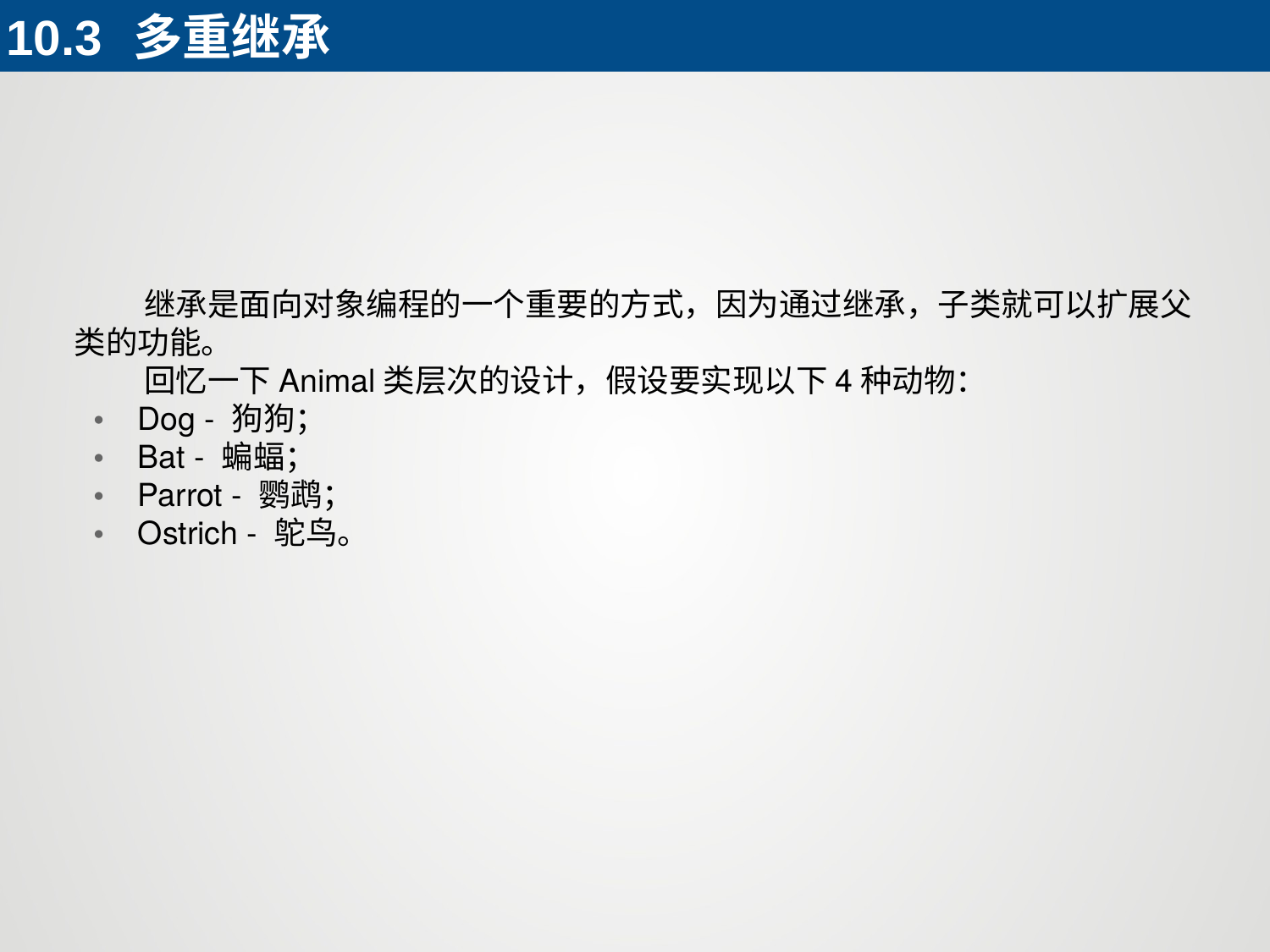

10.3	多重继承
       继承是面向对象编程的一个重要的方式，因为通过继承，子类就可以扩展父类的功能。
       回忆一下Animal类层次的设计，假设要实现以下4种动物：
Dog - 狗狗；
Bat - 蝙蝠；
Parrot - 鹦鹉；
Ostrich - 鸵鸟。